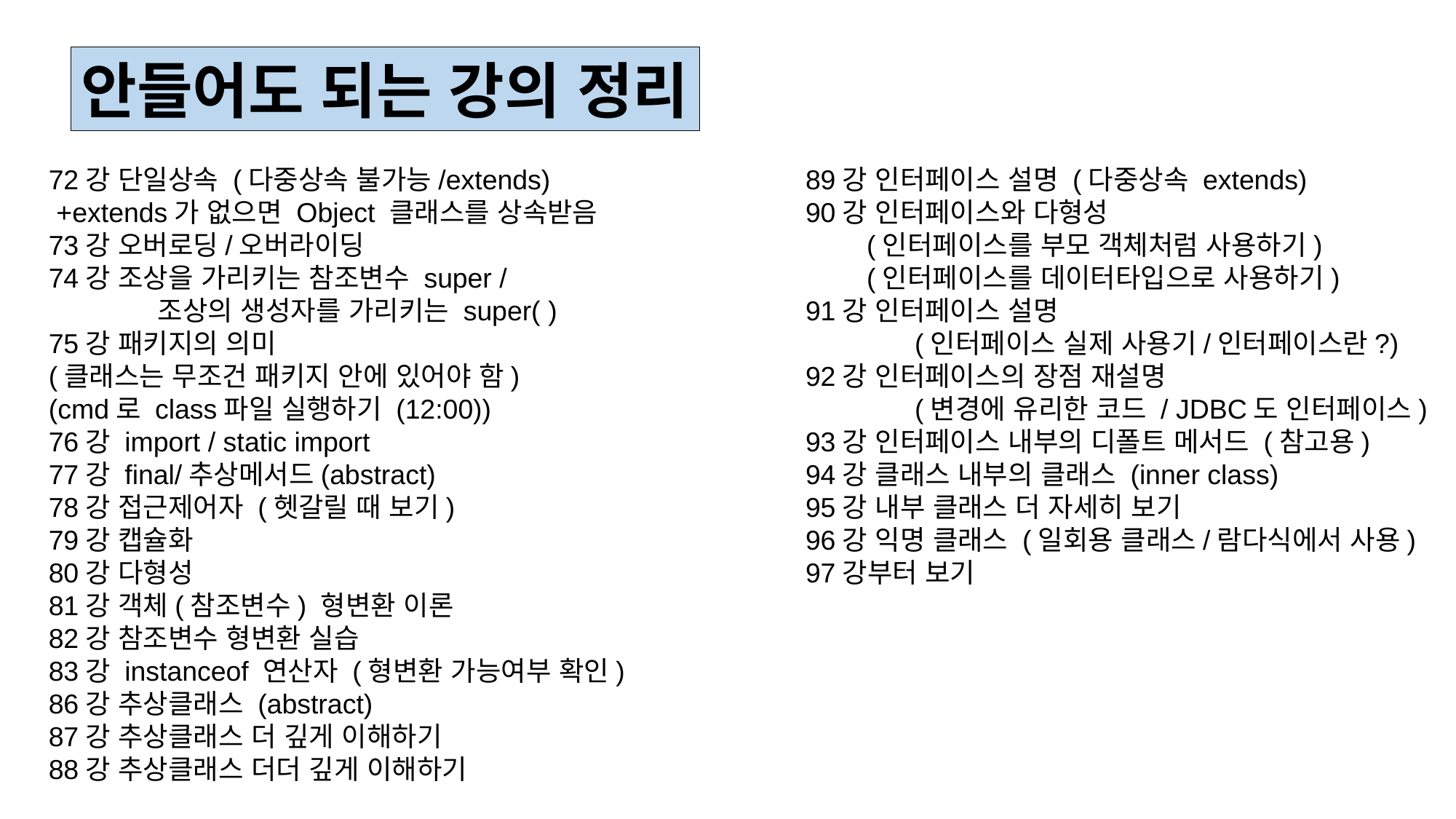

안들어도 되는 강의 정리
72강 단일상속 (다중상속 불가능/extends)
 +extends가 없으면 Object 클래스를 상속받음
73강 오버로딩/오버라이딩
74강 조상을 가리키는 참조변수 super /
	조상의 생성자를 가리키는 super( )
75강 패키지의 의미
(클래스는 무조건 패키지 안에 있어야 함)
(cmd로 class파일 실행하기 (12:00))
76강 import / static import
77강 final/추상메서드(abstract)
78강 접근제어자 (헷갈릴 때 보기)
79강 캡슐화
80강 다형성
81강 객체(참조변수) 형변환 이론
82강 참조변수 형변환 실습
83강 instanceof 연산자 (형변환 가능여부 확인)
86강 추상클래스 (abstract)
87강 추상클래스 더 깊게 이해하기
88강 추상클래스 더더 깊게 이해하기
89강 인터페이스 설명 (다중상속 extends)
90강 인터페이스와 다형성
        (인터페이스를 부모 객체처럼 사용하기)
        (인터페이스를 데이터타입으로 사용하기)
91강 인터페이스 설명
	(인터페이스 실제 사용기/인터페이스란?)
92강 인터페이스의 장점 재설명
	(변경에 유리한 코드 / JDBC도 인터페이스)
93강 인터페이스 내부의 디폴트 메서드 (참고용)
94강 클래스 내부의 클래스 (inner class)
95강 내부 클래스 더 자세히 보기
96강 익명 클래스 (일회용 클래스/람다식에서 사용)
97강부터 보기